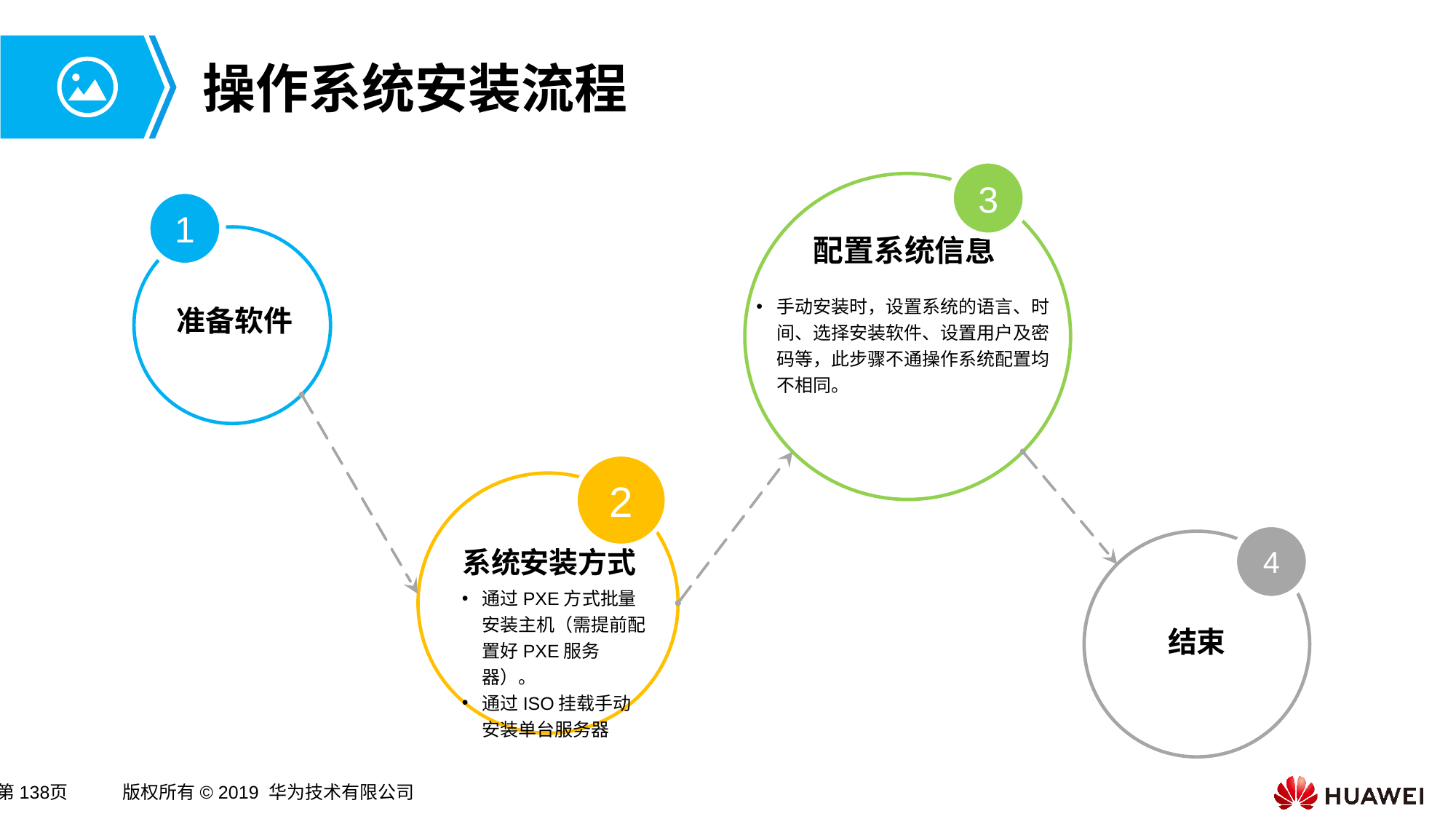

# 操作系统安装流程
3

配置系统信息
手动安装时，设置系统的语言、时间、选择安装软件、设置用户及密码等，此步骤不通操作系统配置均不相同。
1

准备软件
2

系统安装方式
通过PXE方式批量安装主机（需提前配置好PXE服务器）。
通过ISO挂载手动安装单台服务器
4

结束